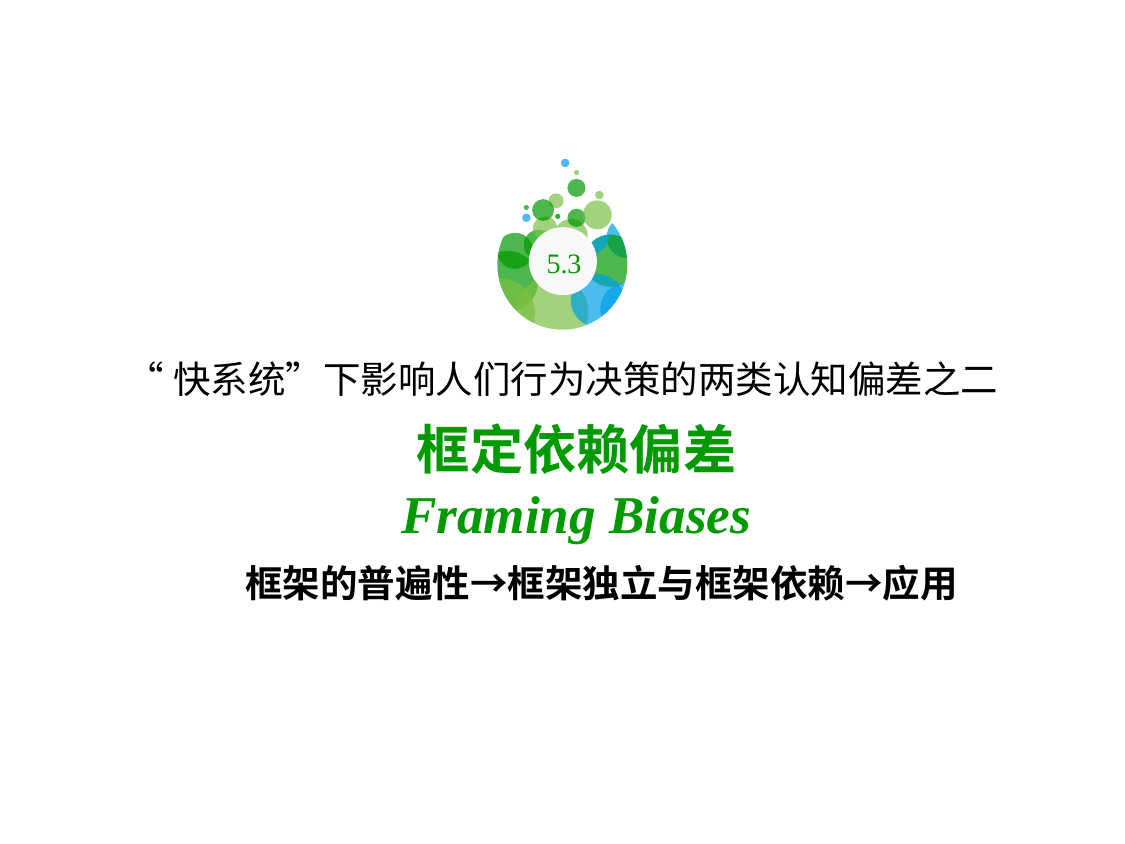

5.3
“快系统”下影响人们行为决策的两类认知偏差之二
框定依赖偏差
Framing Biases
框架的普遍性→框架独立与框架依赖→应用
52